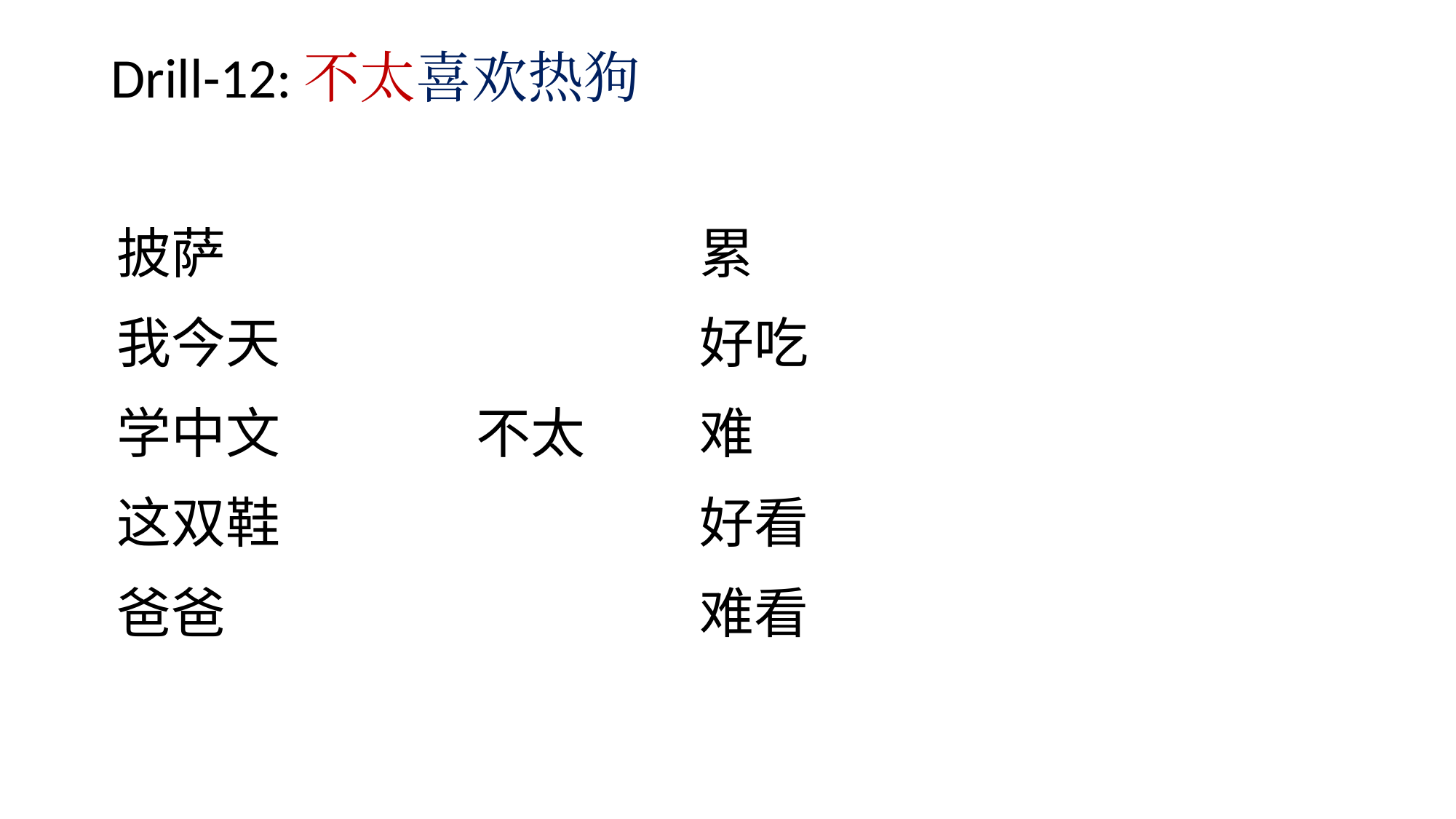

# Drill-12:不太喜欢热狗

|  |  |  |
| --- | --- | --- |
| 披萨 |  | 累 |
| 我今天 |  | 好吃 |
| 学中文 | 不太 | 难 |
| 这双鞋 |  | 好看 |
| 爸爸 |  | 难看 |
|  |  |  |